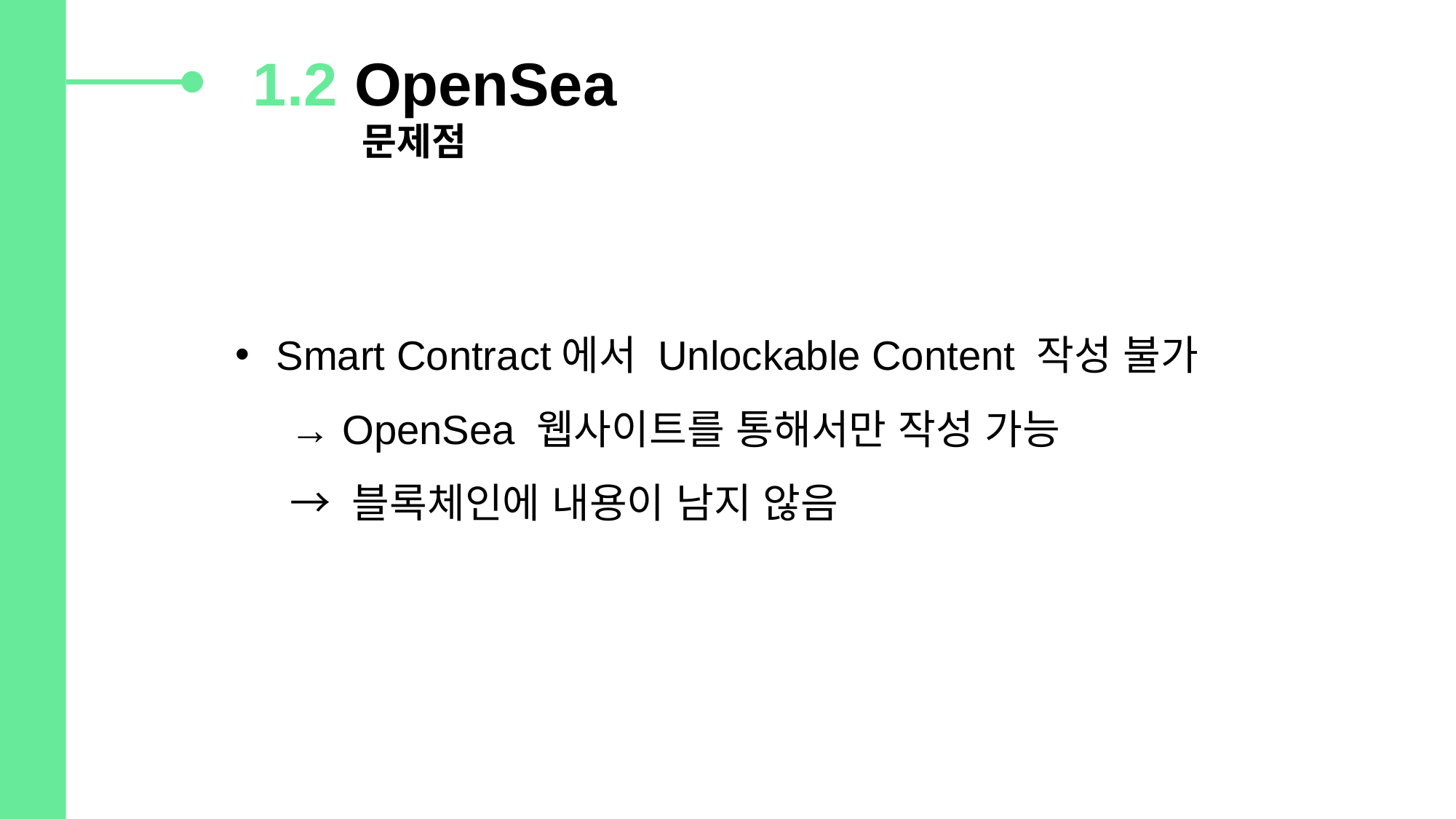

1.2 OpenSea
	문제점
Smart Contract에서 Unlockable Content 작성 불가
→ OpenSea 웹사이트를 통해서만 작성 가능
→ 블록체인에 내용이 남지 않음